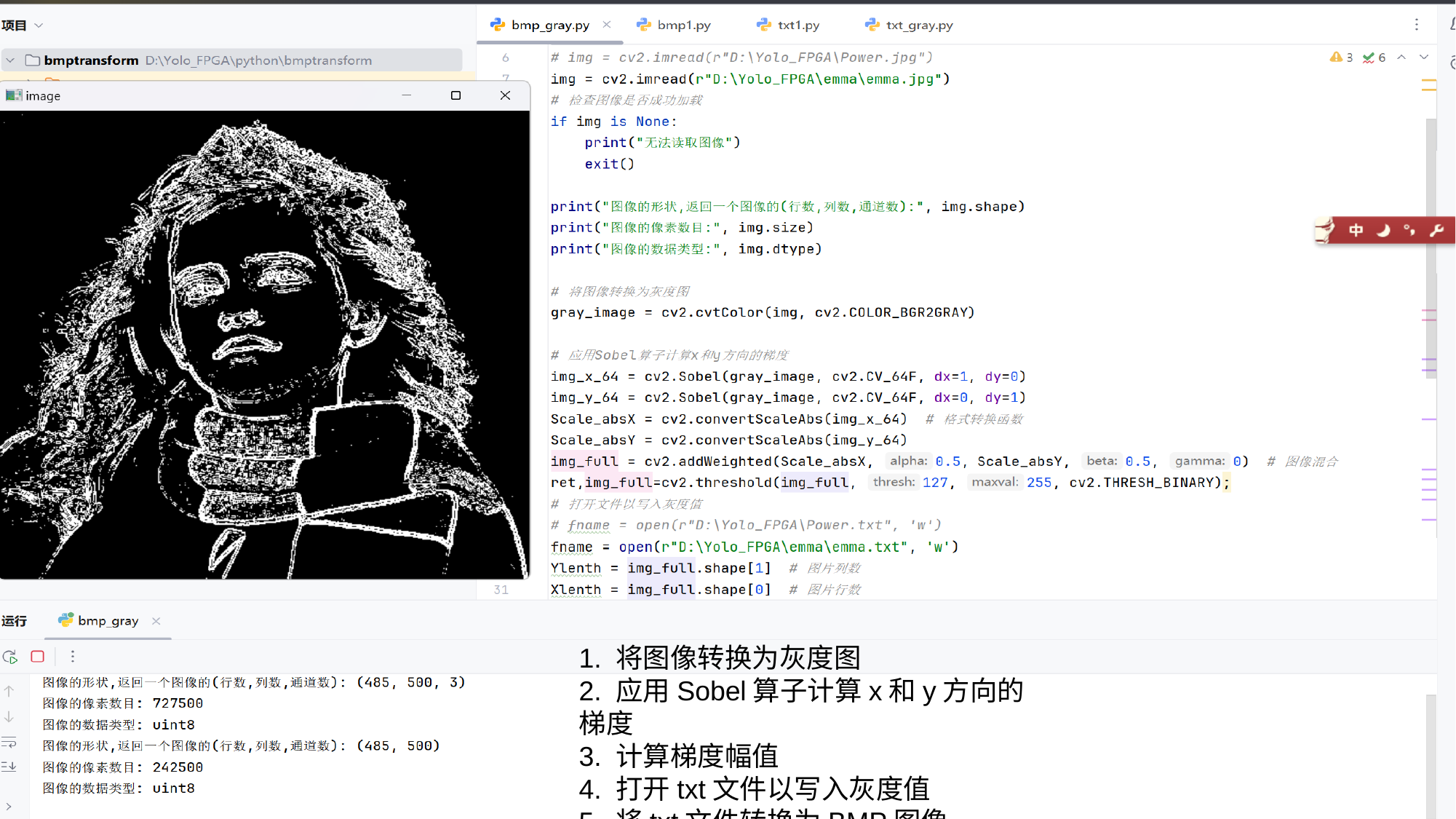

1. 将图像转换为灰度图
2. 应用Sobel算子计算x和y方向的梯度
3. 计算梯度幅值
4. 打开txt文件以写入灰度值
5. 将txt文件转换为BMP图像